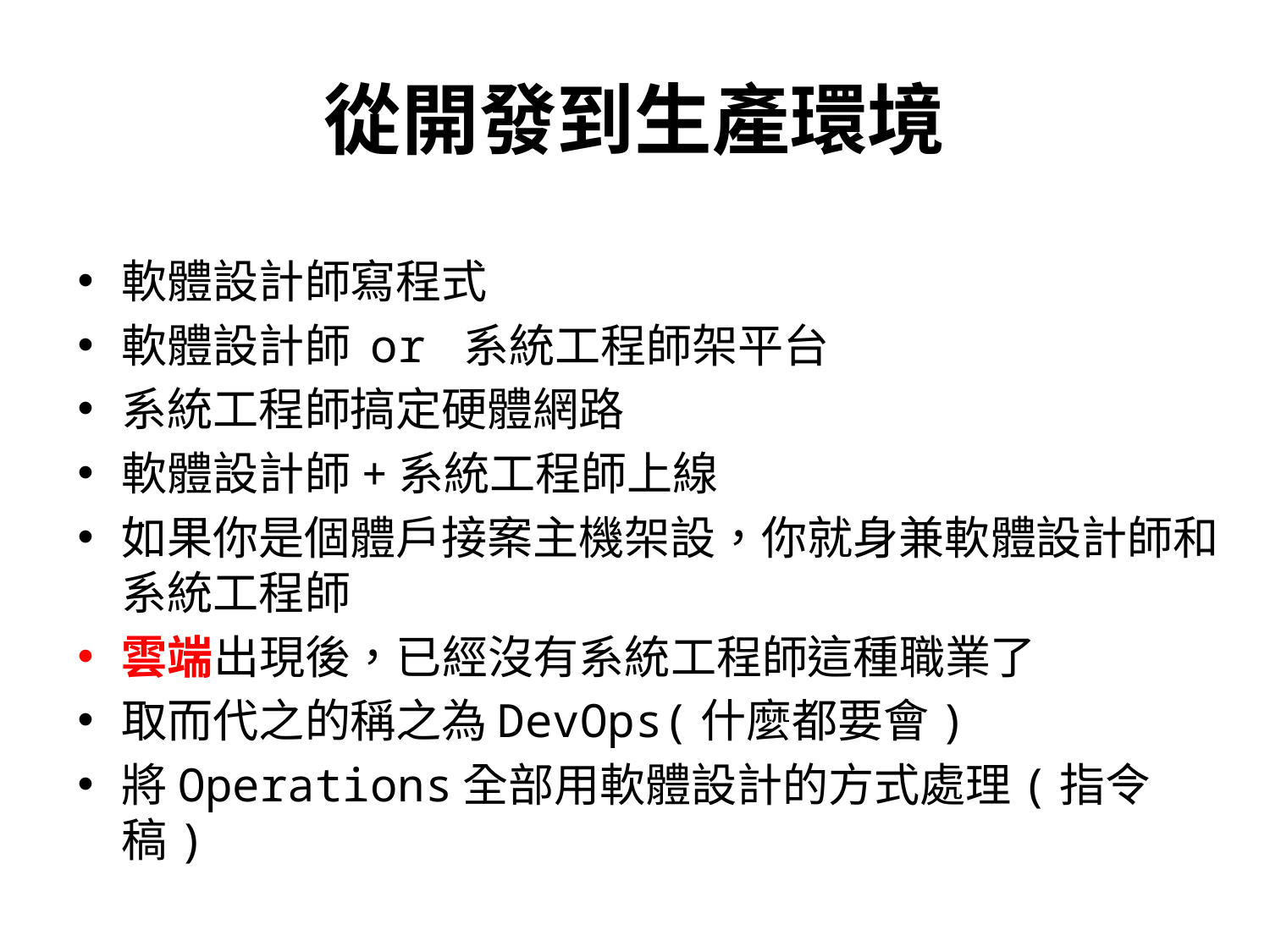

# 從開發到生產環境
軟體設計師寫程式
軟體設計師 or 系統工程師架平台
系統工程師搞定硬體網路
軟體設計師+系統工程師上線
如果你是個體戶接案主機架設，你就身兼軟體設計師和系統工程師
雲端出現後，已經沒有系統工程師這種職業了
取而代之的稱之為DevOps(什麼都要會)
將Operations全部用軟體設計的方式處理(指令稿)